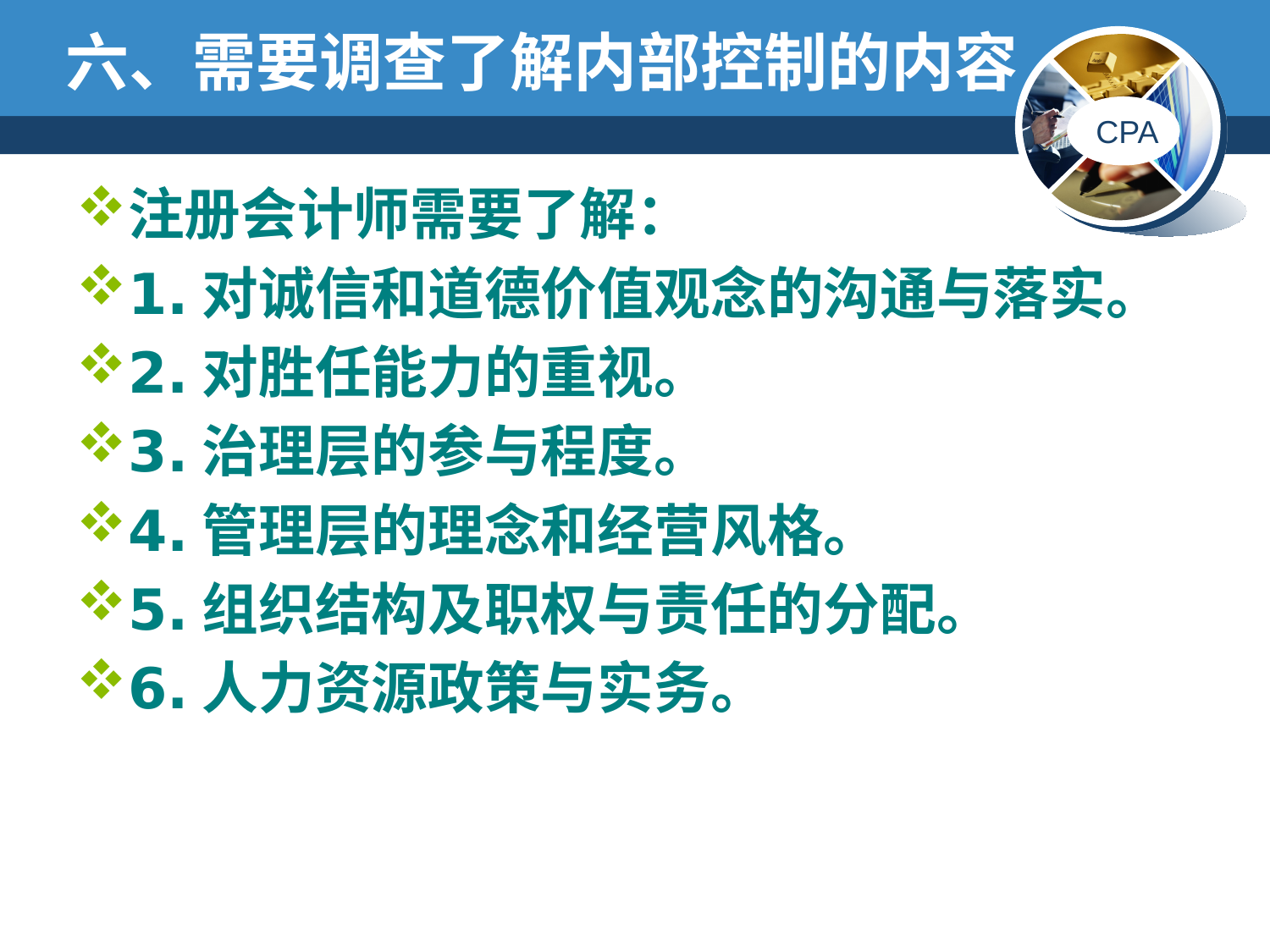

# 六、需要调查了解内部控制的内容
注册会计师需要了解：
1.对诚信和道德价值观念的沟通与落实。
2.对胜任能力的重视。
3.治理层的参与程度。
4.管理层的理念和经营风格。
5.组织结构及职权与责任的分配。
6.人力资源政策与实务。